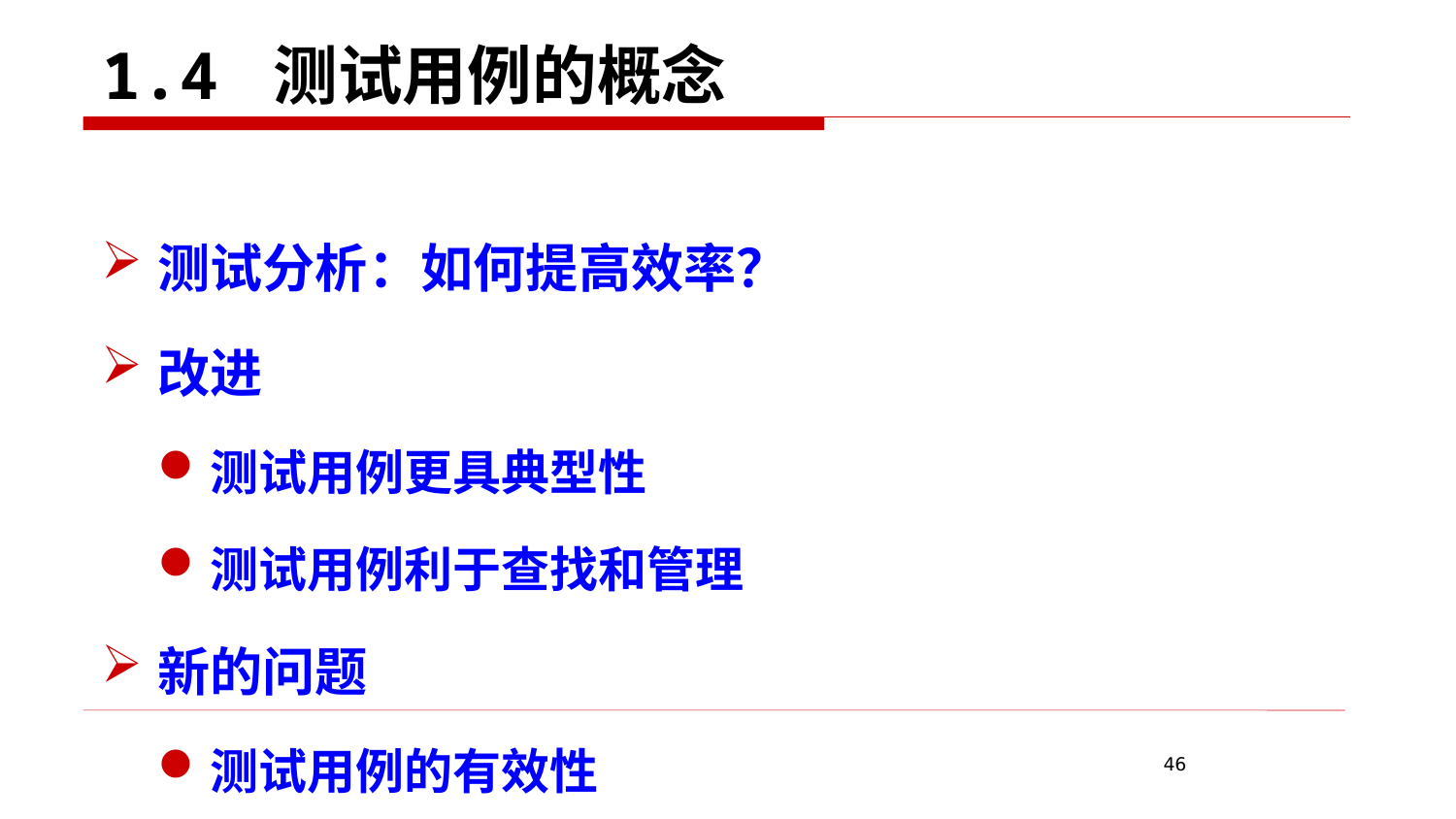

# 1.4 测试用例的概念
测试分析：如何提高效率？
改进
测试用例更具典型性
测试用例利于查找和管理
新的问题
测试用例的有效性
测试用例的规模
缺陷定位问题
缺陷管理问题
46